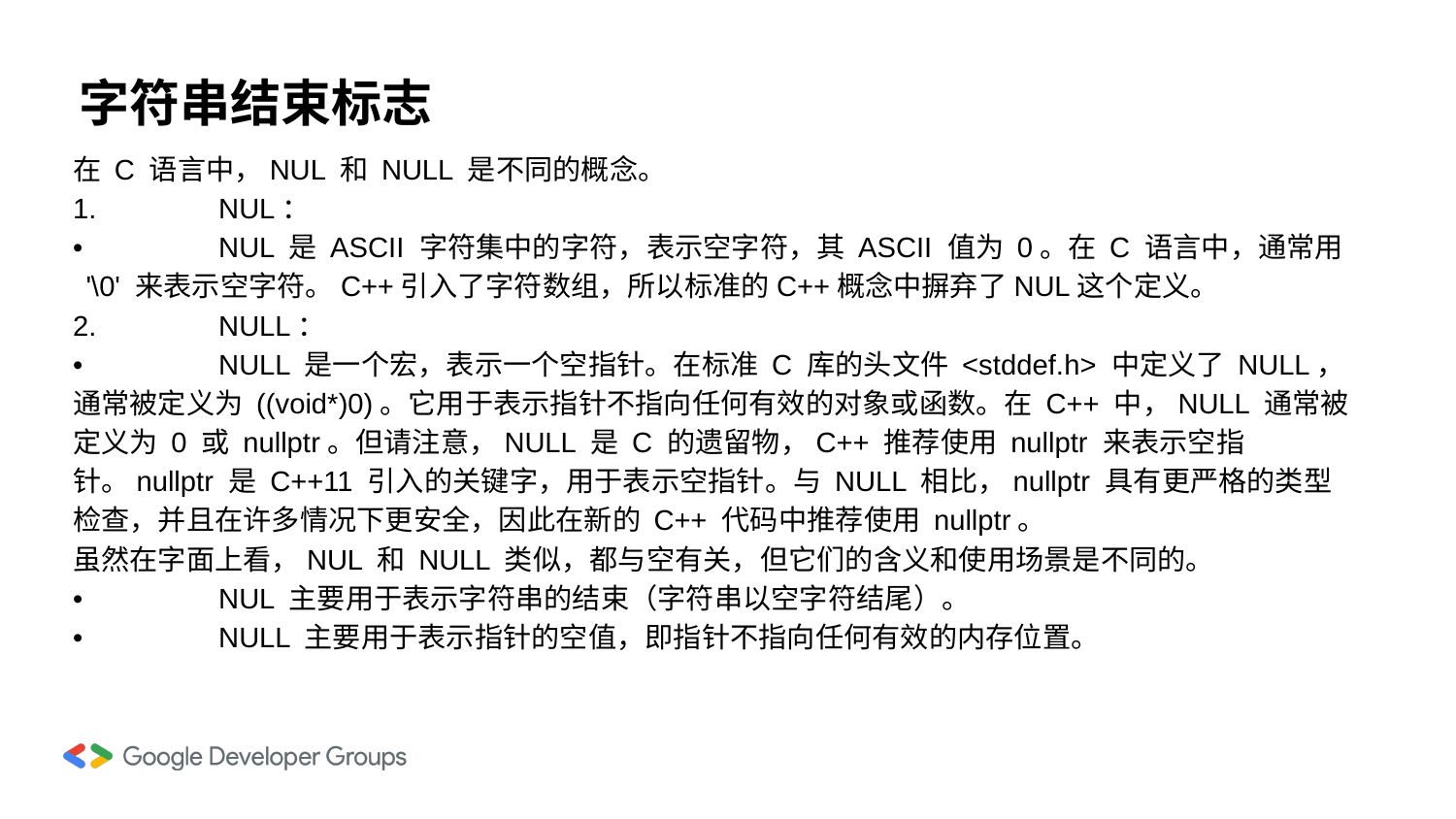

# 字符串结束标志
在 C 语言中，NUL 和 NULL 是不同的概念。
1.	NUL：
•	NUL 是 ASCII 字符集中的字符，表示空字符，其 ASCII 值为 0。在 C 语言中，通常用 '\0' 来表示空字符。C++引入了字符数组，所以标准的C++概念中摒弃了NUL这个定义。
2.	NULL：
•	NULL 是一个宏，表示一个空指针。在标准 C 库的头文件 <stddef.h> 中定义了 NULL，通常被定义为 ((void*)0)。它用于表示指针不指向任何有效的对象或函数。在 C++ 中，NULL 通常被定义为 0 或 nullptr。但请注意，NULL 是 C 的遗留物，C++ 推荐使用 nullptr 来表示空指针。nullptr 是 C++11 引入的关键字，用于表示空指针。与 NULL 相比，nullptr 具有更严格的类型检查，并且在许多情况下更安全，因此在新的 C++ 代码中推荐使用 nullptr。
虽然在字面上看，NUL 和 NULL 类似，都与空有关，但它们的含义和使用场景是不同的。
•	NUL 主要用于表示字符串的结束（字符串以空字符结尾）。
•	NULL 主要用于表示指针的空值，即指针不指向任何有效的内存位置。